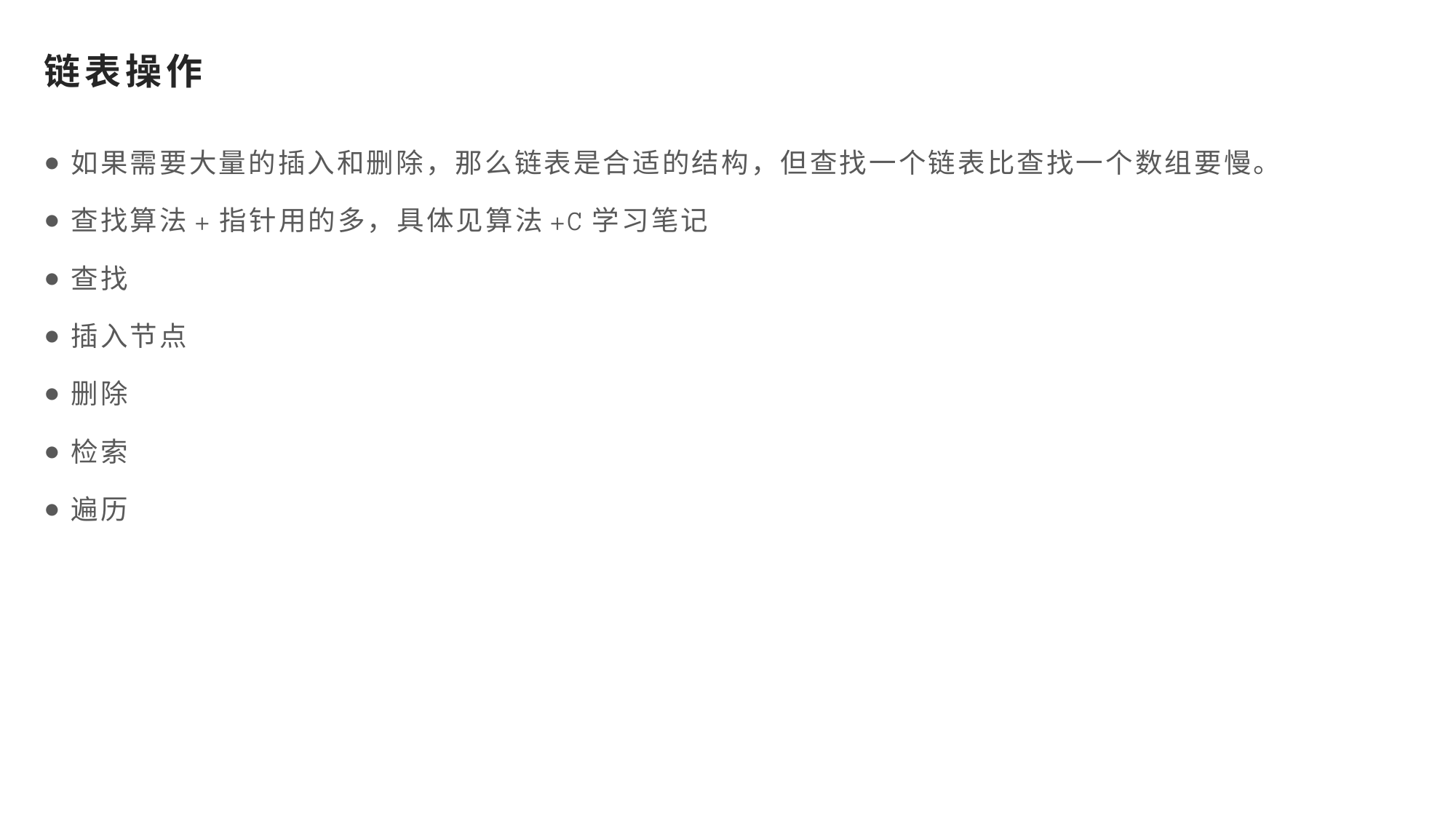

# 链表操作
如果需要大量的插入和删除，那么链表是合适的结构，但查找一个链表比查找一个数组要慢。
查找算法+指针用的多，具体见算法+C学习笔记
查找
插入节点
删除
检索
遍历